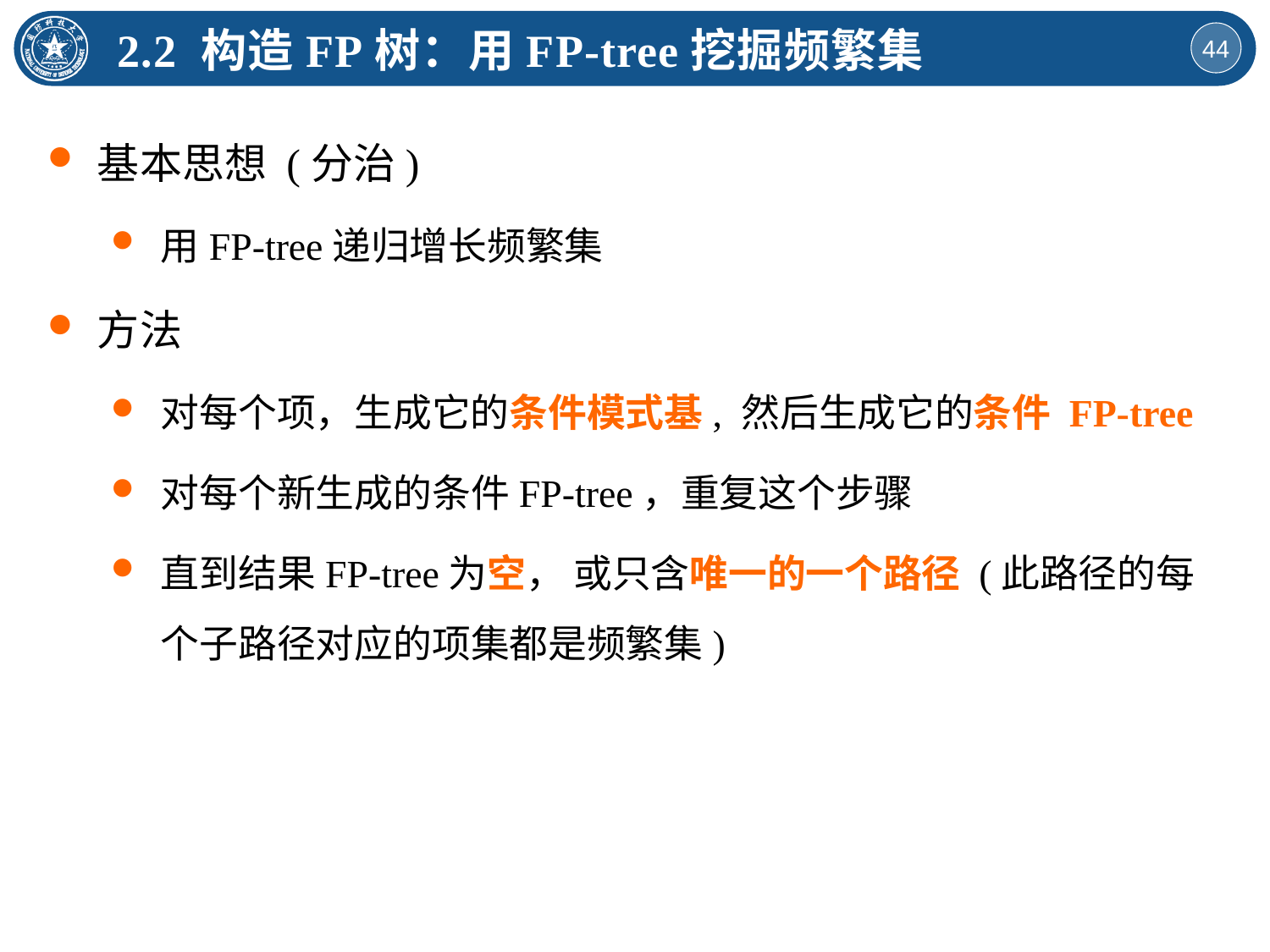

2.2 构造FP树：用FP-tree挖掘频繁集
基本思想 (分治)
用FP-tree递归增长频繁集
方法
对每个项，生成它的条件模式基, 然后生成它的条件 FP-tree
对每个新生成的条件FP-tree，重复这个步骤
直到结果FP-tree为空， 或只含唯一的一个路径 (此路径的每个子路径对应的项集都是频繁集)